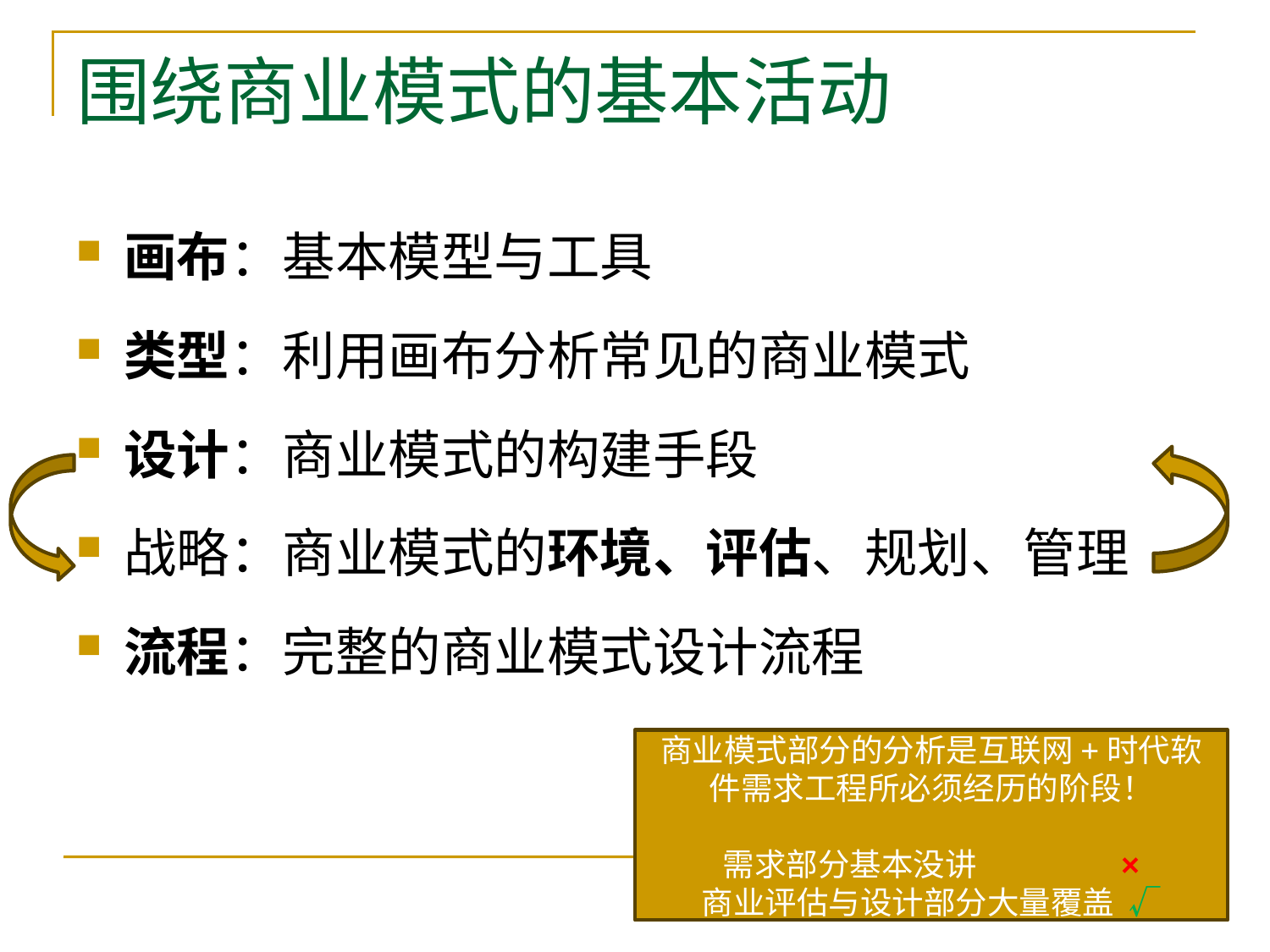

# 围绕商业模式的基本活动
画布：基本模型与工具

类型：利用画布分析常见的商业模式

设计：商业模式的构建手段

战略：商业模式的环境、评估、规划、管理

流程：完整的商业模式设计流程

商业模式部分的分析是互联网+时代软件需求工程所必须经历的阶段！
需求部分基本没讲                   ×
商业评估与设计部分大量覆盖  √
24